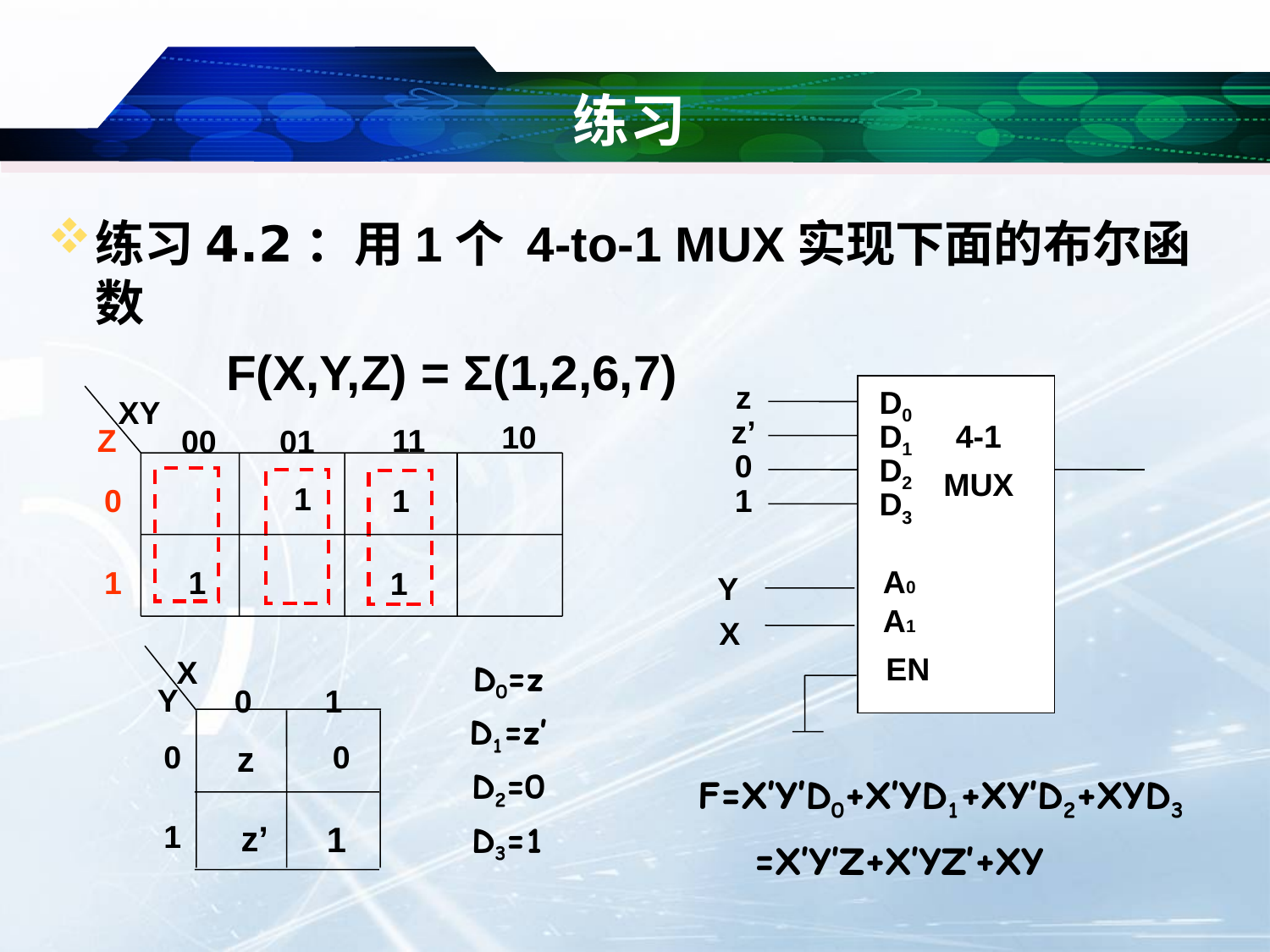

# 练习
练习4.2：用1个 4-to-1 MUX实现下面的布尔函数
             F(X,Y,Z) = Σ(1,2,6,7)

z
z’
0
1

D0

D1
4-1
MUX

D2

D3

A0

A1

EN

Y
X

XY
10
Z
11
00
01

1
0
1

1
1
1

X
Y
0
1

z
0
0

1
z’
1

D0=z
D1=z’
D2=0
D3=1
F=X’Y’D0+X’YD1+XY’D2+XYD3
           =X’Y’Z+X’YZ’+XY